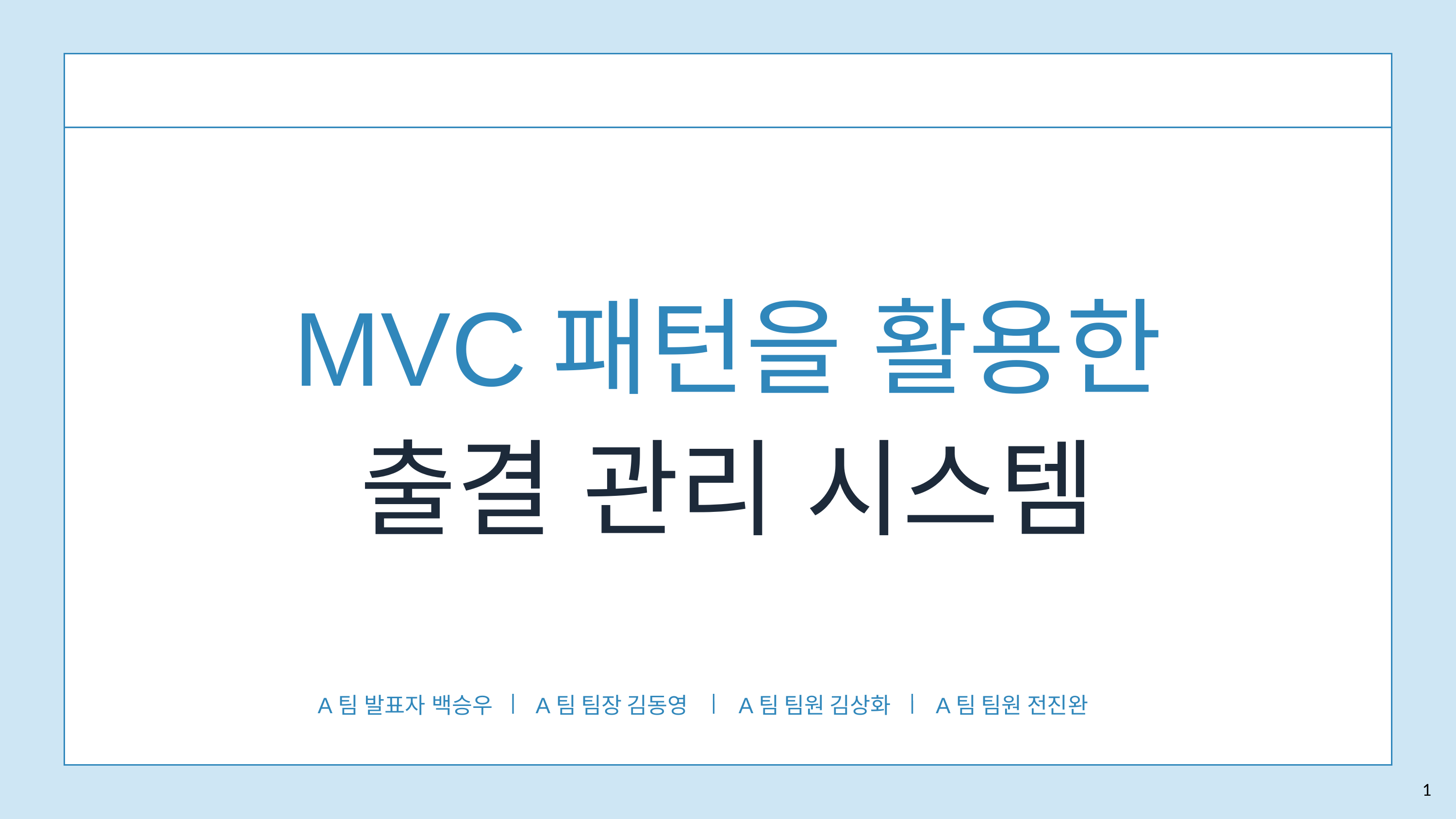

MVC패턴을 활용한
출결 관리 시스템
A팀 발표자 백승우
A팀 팀장 김동영
A팀 팀원 김상화
A팀 팀원 전진완

1